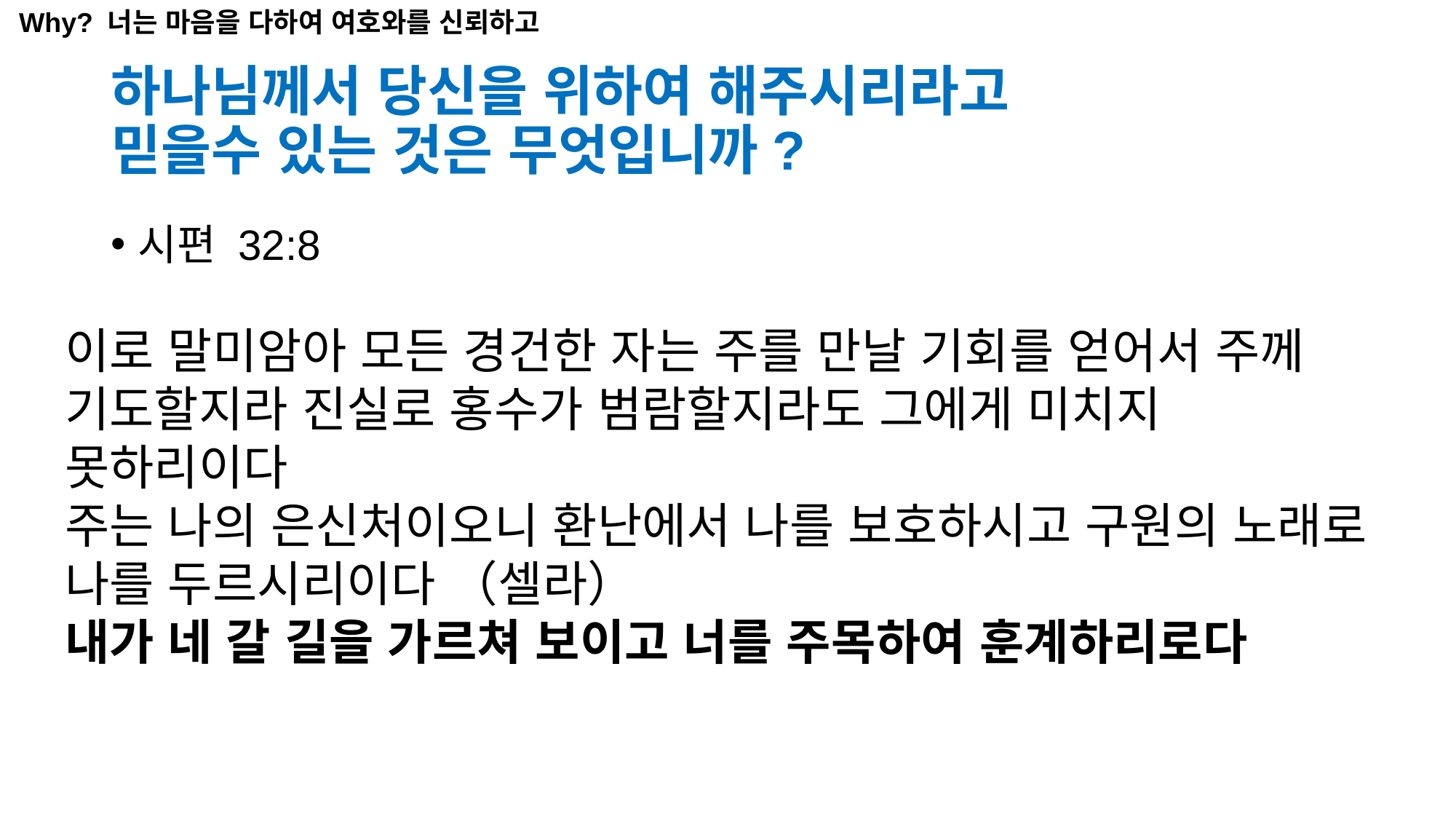

Why? 너는 마음을 다하여 여호와를 신뢰하고
# 하나님께서 당신을 위하여 해주시리라고 믿을수 있는 것은 무엇입니까?
시편 32:8
이로 말미암아 모든 경건한 자는 주를 만날 기회를 얻어서 주께 기도할지라 진실로 홍수가 범람할지라도 그에게 미치지 못하리이다
주는 나의 은신처이오니 환난에서 나를 보호하시고 구원의 노래로 나를 두르시리이다 （셀라）
내가 네 갈 길을 가르쳐 보이고 너를 주목하여 훈계하리로다